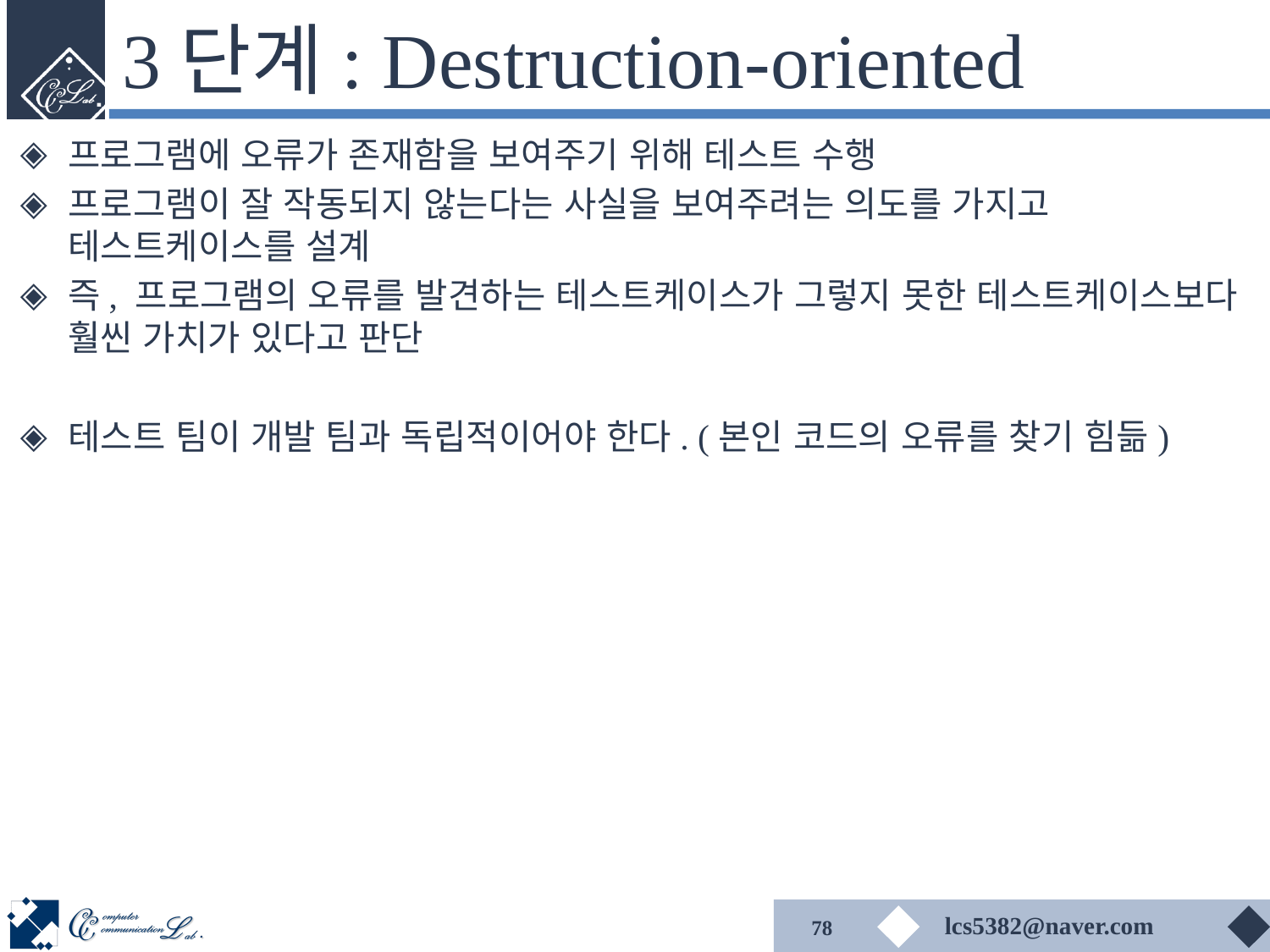

# 3단계: Destruction-oriented
프로그램에 오류가 존재함을 보여주기 위해 테스트 수행
프로그램이 잘 작동되지 않는다는 사실을 보여주려는 의도를 가지고 테스트케이스를 설계
즉, 프로그램의 오류를 발견하는 테스트케이스가 그렇지 못한 테스트케이스보다 훨씬 가치가 있다고 판단

테스트 팀이 개발 팀과 독립적이어야 한다. (본인 코드의 오류를 찾기 힘듦)